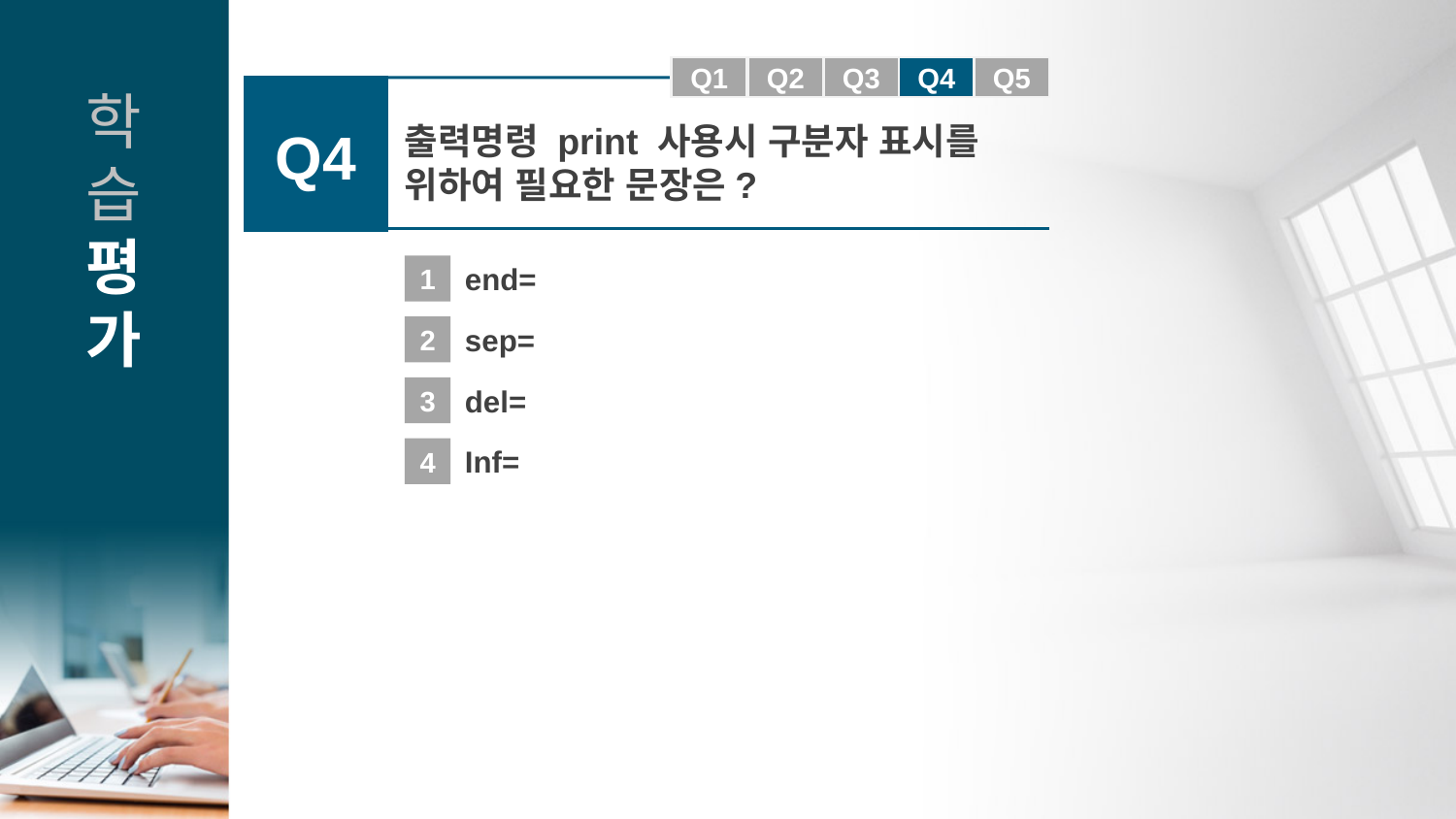

Q1
Q1
Q2
Q3
Q4
Q5
Q4
출력명령 print 사용시 구분자 표시를 위하여 필요한 문장은?
1
end=
2
sep=
3
del=
4
Inf=